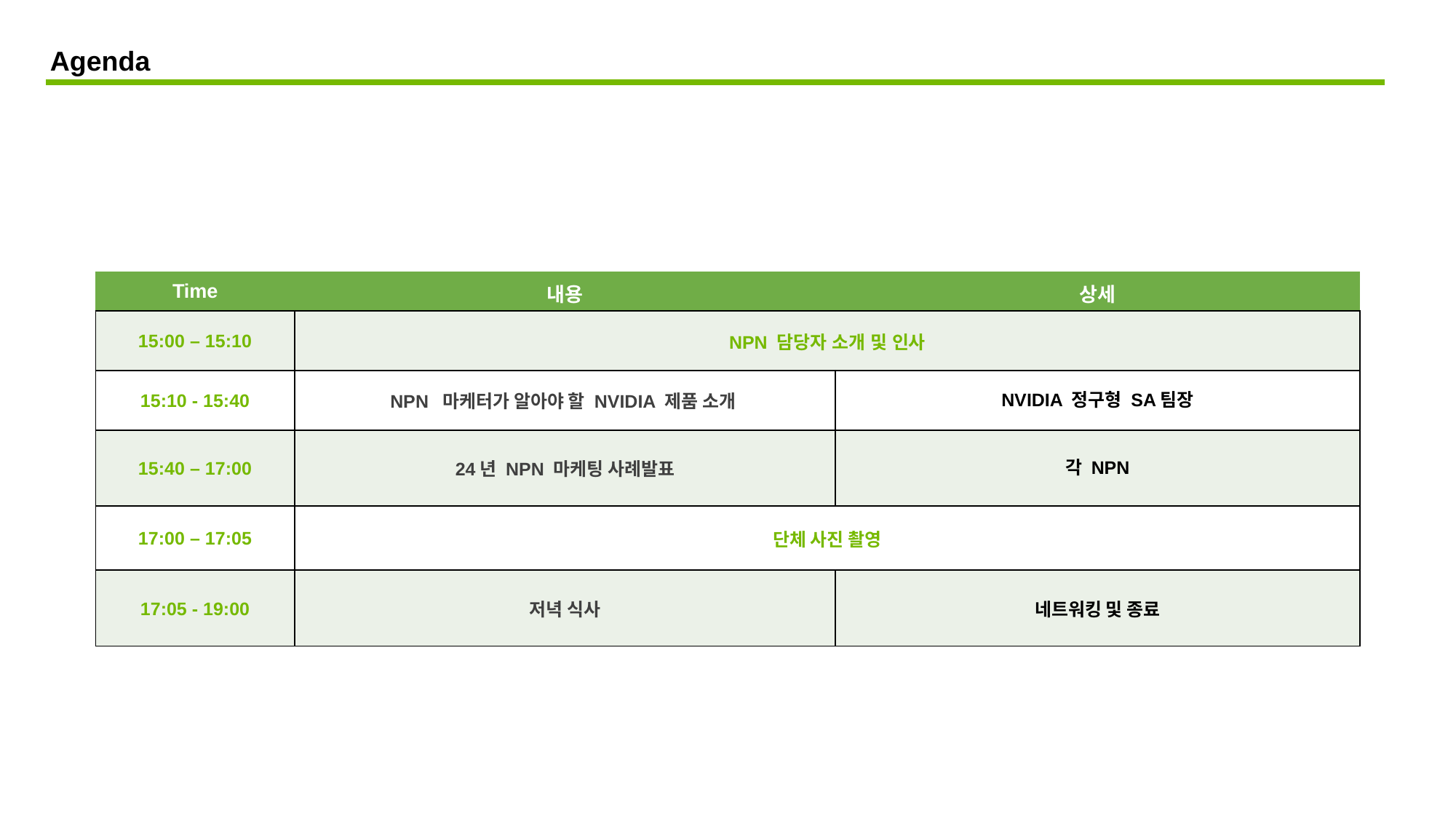

Agenda

| Time | 내용 | 상세 |
| --- | --- | --- |
| 15:00 – 15:10 | NPN 담당자 소개 및 인사 |  |
| 15:10 - 15:40 | NPN 마케터가 알아야 할 NVIDIA 제품 소개 | NVIDIA 정구형 SA팀장 |
| 15:40 – 17:00 | 24년 NPN 마케팅 사례발표 | 각 NPN |
| 17:00 – 17:05 | 단체 사진 촬영 |  |
| 17:05 - 19:00 | 저녁 식사 | 네트워킹 및 종료 |